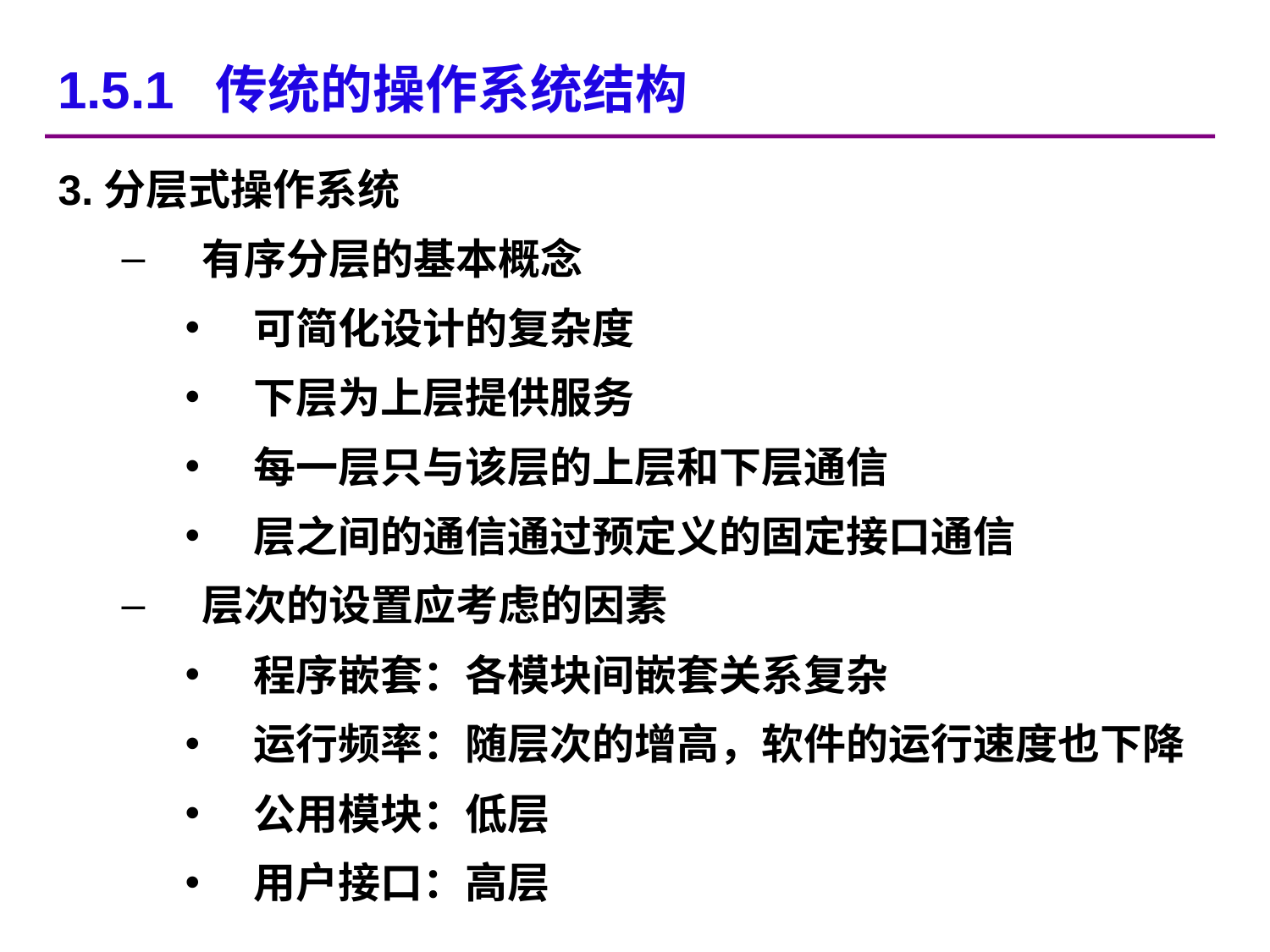

1.5.1  传统的操作系统结构

3.分层式操作系统
有序分层的基本概念
可简化设计的复杂度
下层为上层提供服务
每一层只与该层的上层和下层通信
层之间的通信通过预定义的固定接口通信
层次的设置应考虑的因素
程序嵌套：各模块间嵌套关系复杂
运行频率：随层次的增高，软件的运行速度也下降
公用模块：低层
用户接口：高层